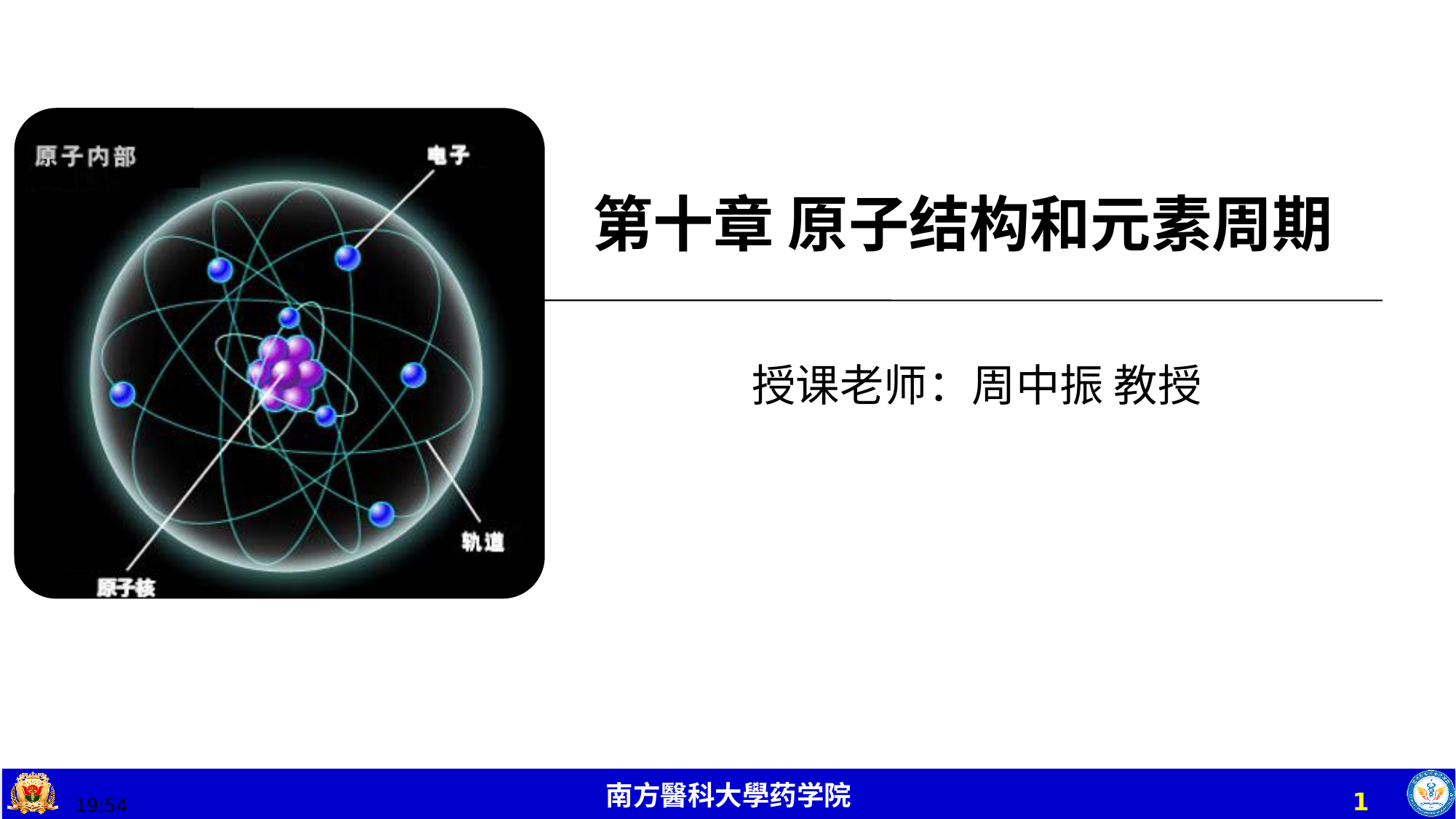

# 第十章 原子结构和元素周期
授课老师：周中振 教授
19:54
1